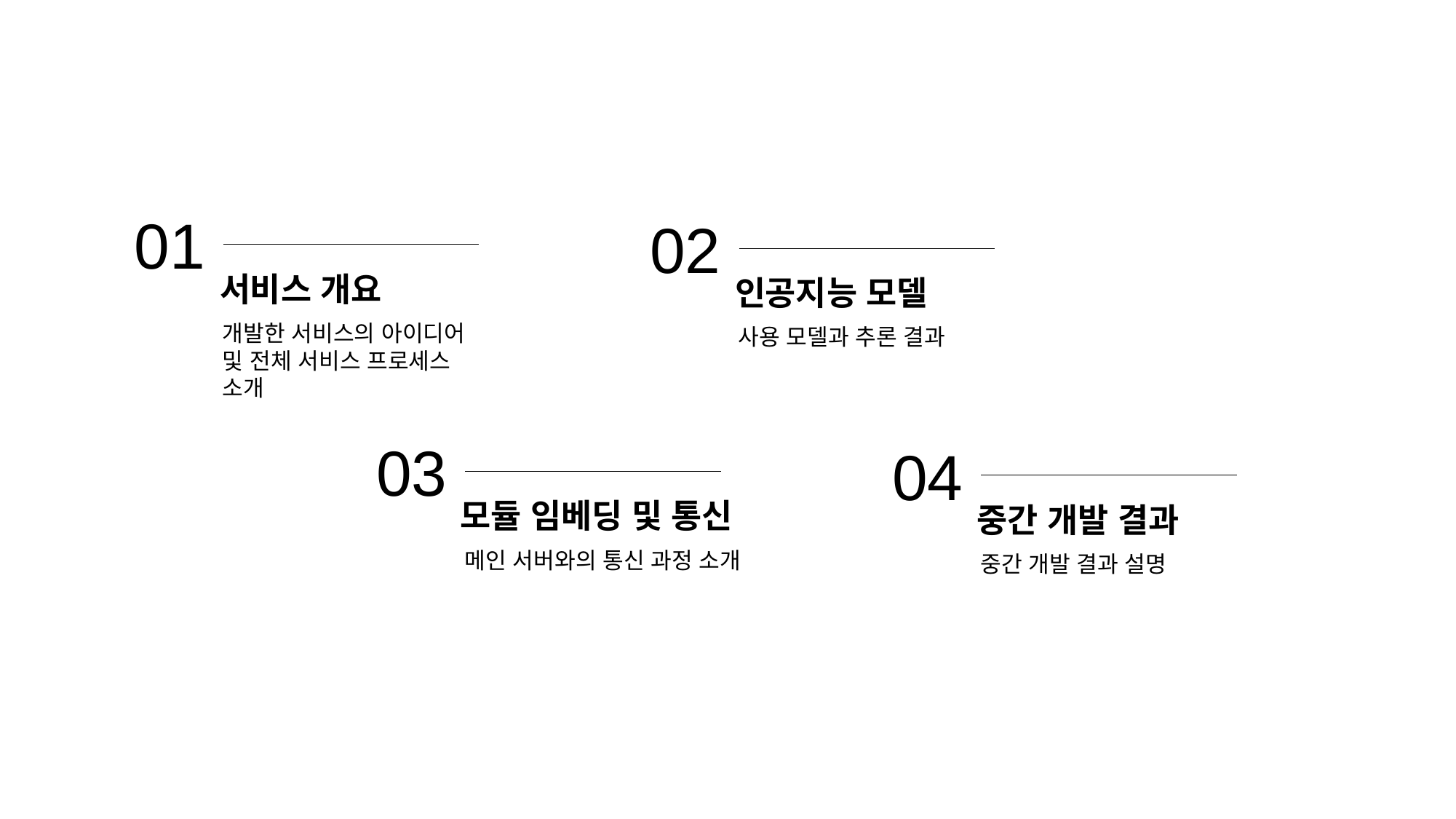

01
서비스 개요
개발한 서비스의 아이디어 및 전체 서비스 프로세스 소개
02
인공지능 모델
사용 모델과 추론 결과
03
모듈 임베딩 및 통신
메인 서버와의 통신 과정 소개
04
중간 개발 결과
중간 개발 결과 설명